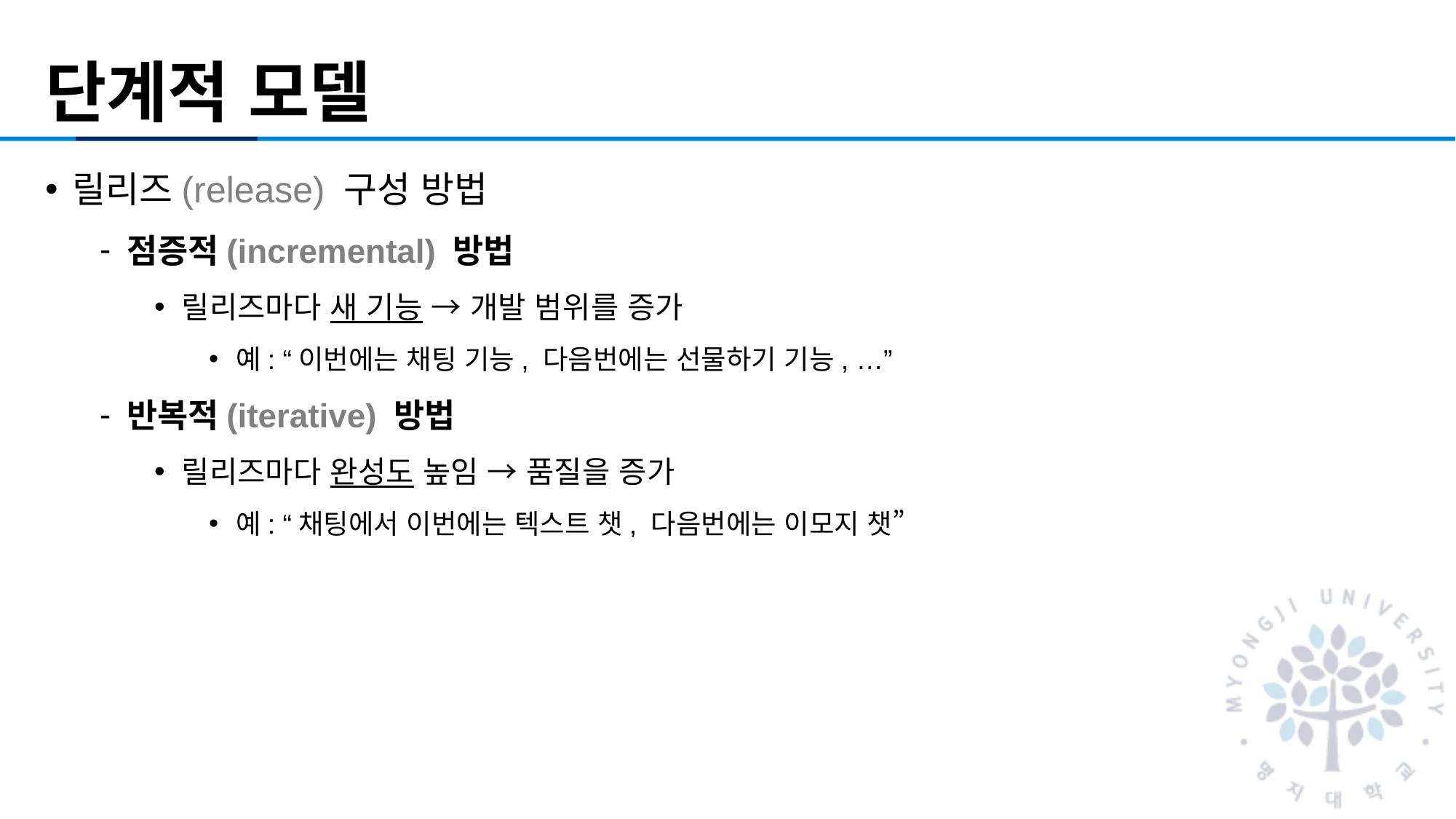

# 단계적 모델
릴리즈(release) 구성 방법
점증적(incremental) 방법
릴리즈마다 새 기능 → 개발 범위를 증가
예: “이번에는 채팅 기능, 다음번에는 선물하기 기능, …”
반복적(iterative) 방법
릴리즈마다 완성도 높임 → 품질을 증가
예: “채팅에서 이번에는 텍스트 챗, 다음번에는 이모지 챗”